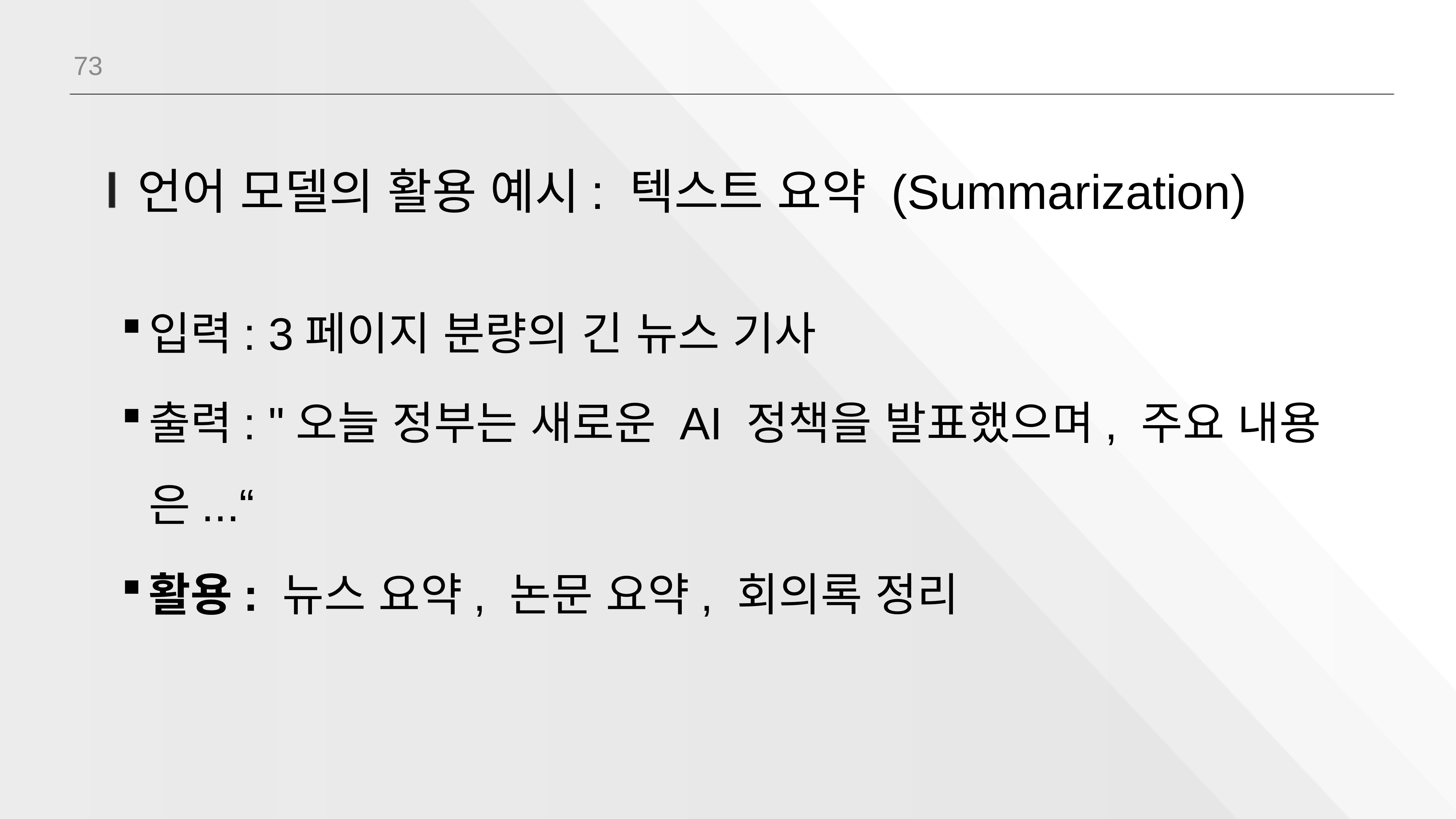

73
# 언어 모델의 활용 예시: 텍스트 요약 (Summarization)
입력: 3페이지 분량의 긴 뉴스 기사
출력: "오늘 정부는 새로운 AI 정책을 발표했으며, 주요 내용은...“
활용: 뉴스 요약, 논문 요약, 회의록 정리